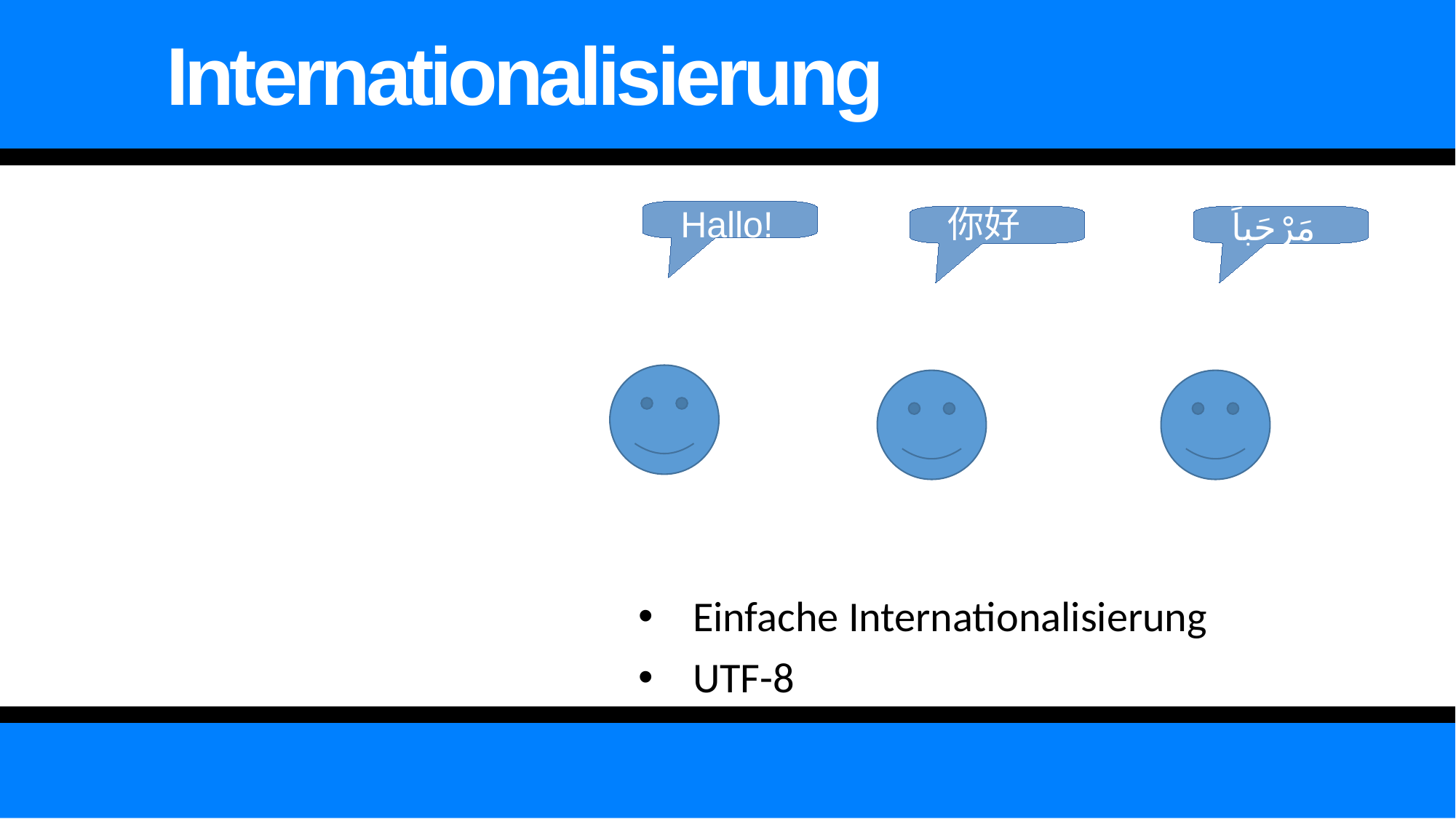

# Internationalisierung

Hallo!
你好
مَرْحَباً

Einfache Internationalisierung
UTF-8